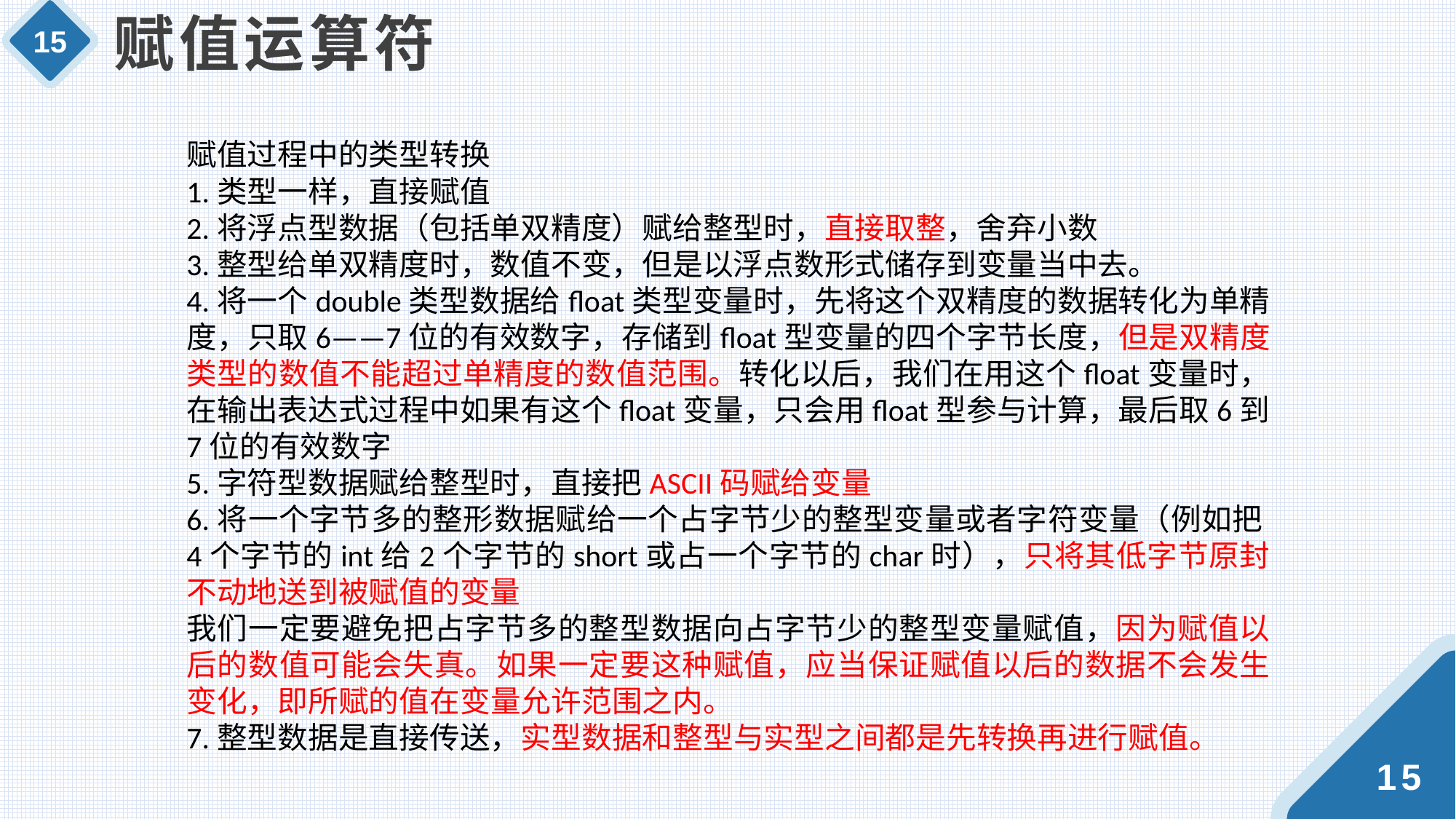

赋值运算符

15
赋值过程中的类型转换
1.类型一样，直接赋值
2.将浮点型数据（包括单双精度）赋给整型时，直接取整，舍弃小数
3.整型给单双精度时，数值不变，但是以浮点数形式储存到变量当中去。
4.将一个double类型数据给float类型变量时，先将这个双精度的数据转化为单精度，只取6——7位的有效数字，存储到float型变量的四个字节长度，但是双精度类型的数值不能超过单精度的数值范围。转化以后，我们在用这个float变量时，在输出表达式过程中如果有这个float变量，只会用float型参与计算，最后取6到7位的有效数字
5.字符型数据赋给整型时，直接把ASCII码赋给变量
6.将一个字节多的整形数据赋给一个占字节少的整型变量或者字符变量（例如把4个字节的int给2个字节的short或占一个字节的char时），只将其低字节原封不动地送到被赋值的变量
我们一定要避免把占字节多的整型数据向占字节少的整型变量赋值，因为赋值以后的数值可能会失真。如果一定要这种赋值，应当保证赋值以后的数据不会发生变化，即所赋的值在变量允许范围之内。
7.整型数据是直接传送，实型数据和整型与实型之间都是先转换再进行赋值。

15